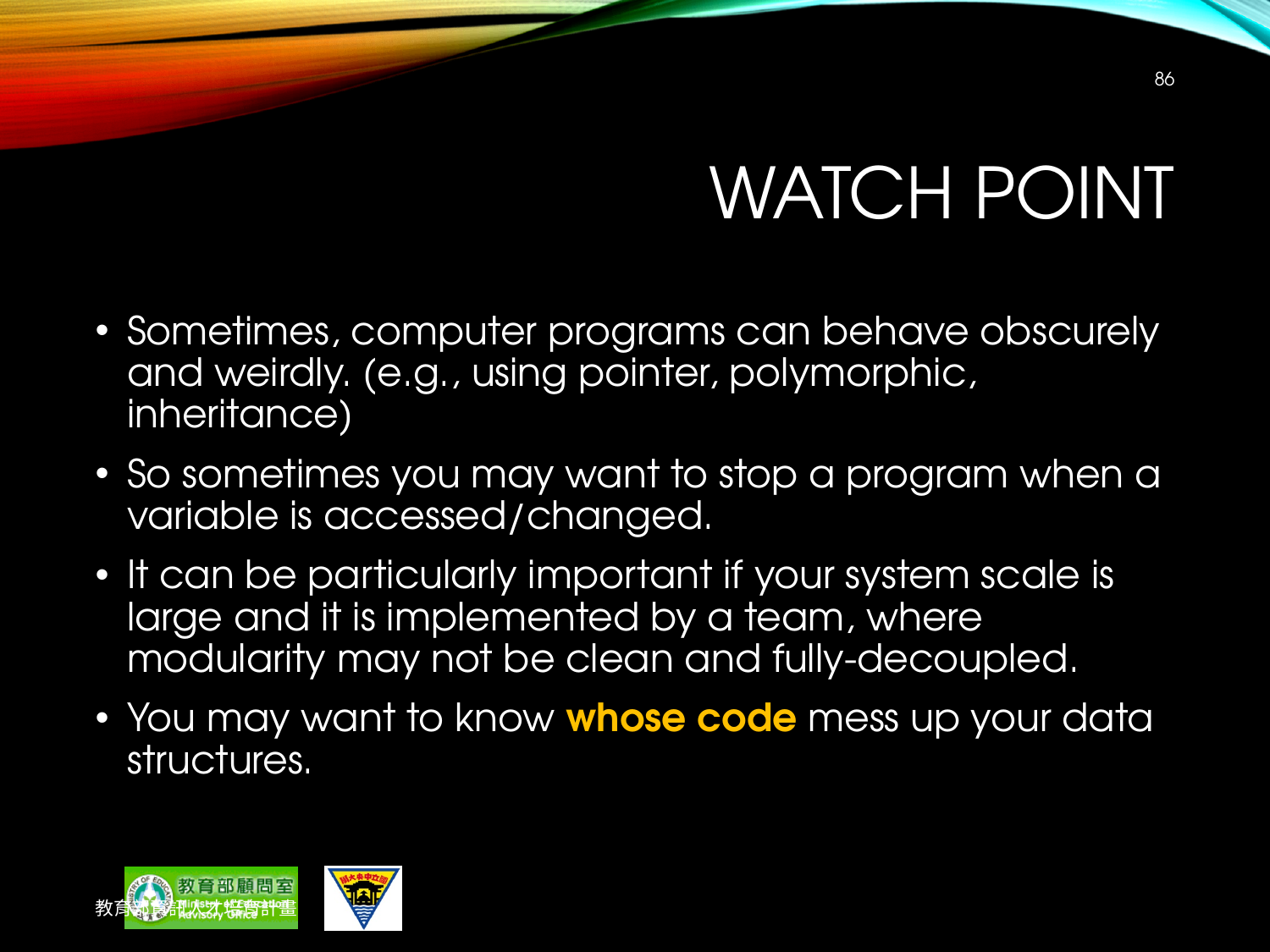

86
# Watch Point
Sometimes, computer programs can behave obscurely and weirdly. (e.g., using pointer, polymorphic, inheritance)
So sometimes you may want to stop a program when a variable is accessed/changed.
It can be particularly important if your system scale is large and it is implemented by a team, where modularity may not be clean and fully-decoupled.
You may want to know whose code mess up your data structures.
教育部資訊人才培育計畫